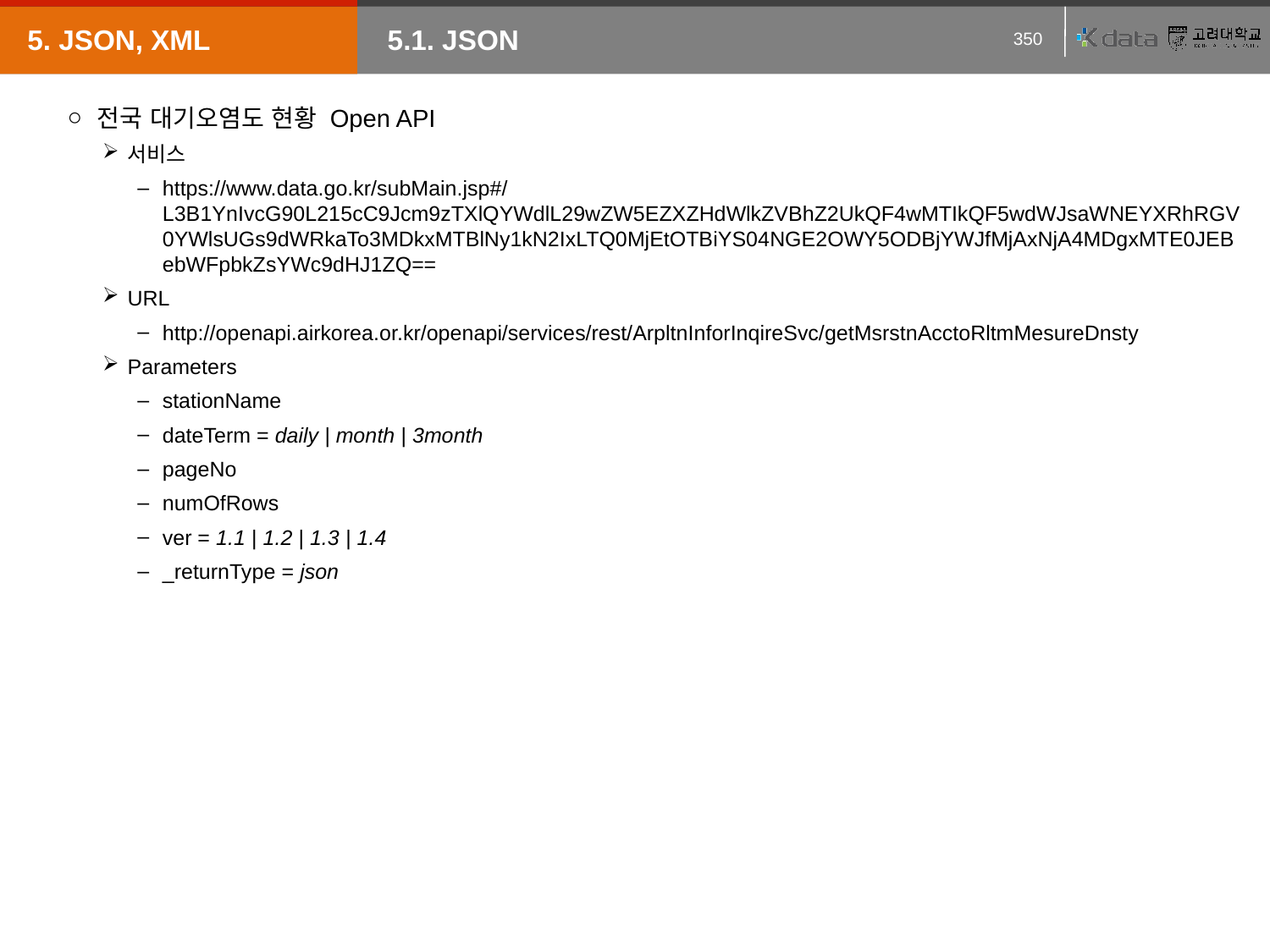

5. JSON, XML
5.1. JSON
전국 대기오염도 현황 Open API
서비스
https://www.data.go.kr/subMain.jsp#/L3B1YnIvcG90L215cC9Jcm9zTXlQYWdlL29wZW5EZXZHdWlkZVBhZ2UkQF4wMTIkQF5wdWJsaWNEYXRhRGV0YWlsUGs9dWRkaTo3MDkxMTBlNy1kN2IxLTQ0MjEtOTBiYS04NGE2OWY5ODBjYWJfMjAxNjA4MDgxMTE0JEBebWFpbkZsYWc9dHJ1ZQ==
URL
http://openapi.airkorea.or.kr/openapi/services/rest/ArpltnInforInqireSvc/getMsrstnAcctoRltmMesureDnsty
Parameters
stationName
dateTerm = daily | month | 3month
pageNo
numOfRows
ver = 1.1 | 1.2 | 1.3 | 1.4
_returnType = json